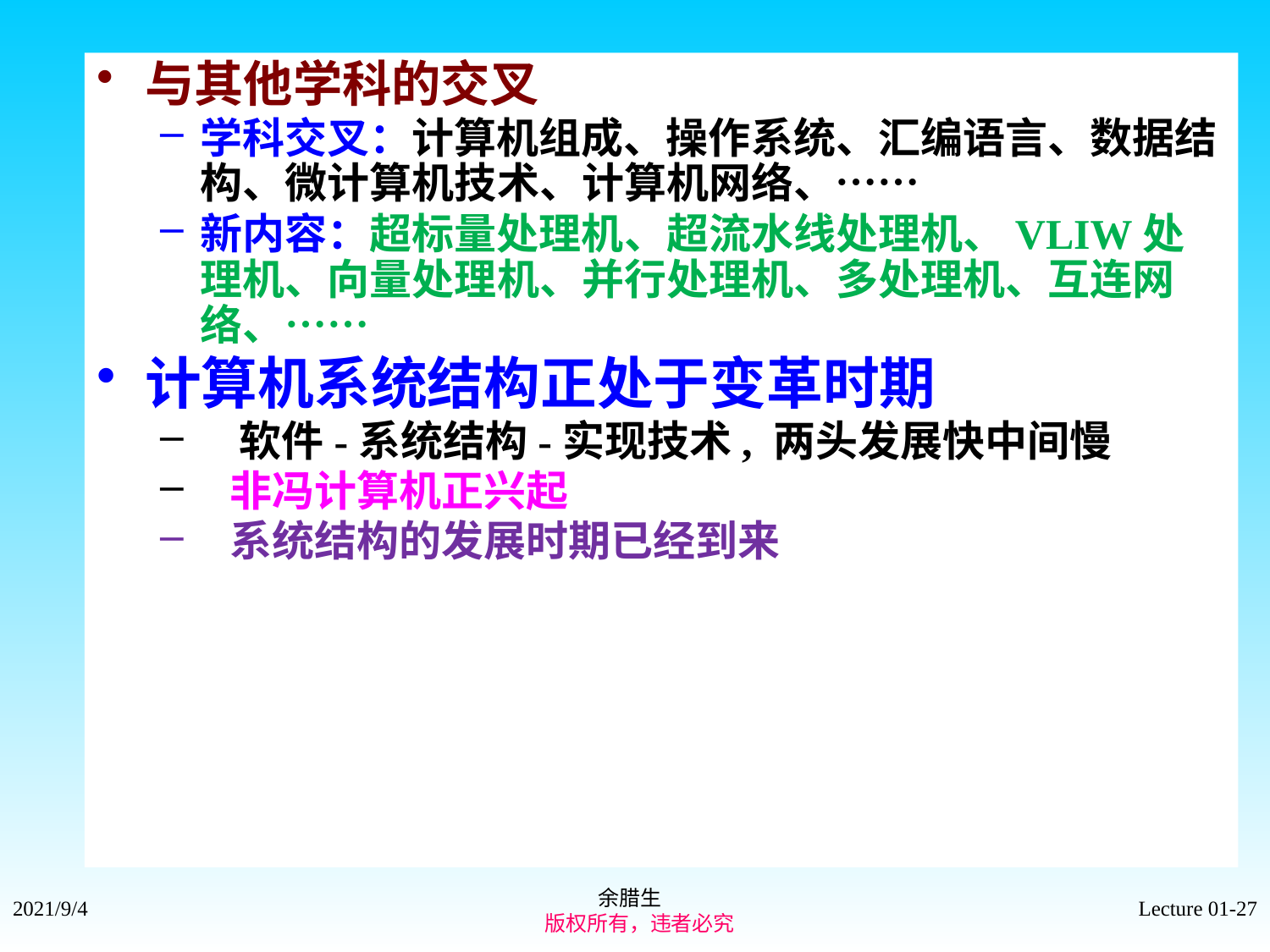

与其他学科的交叉
学科交叉：计算机组成、操作系统、汇编语言、数据结构、微计算机技术、计算机网络、……
新内容：超标量处理机、超流水线处理机、VLIW处理机、向量处理机、并行处理机、多处理机、互连网络、……
计算机系统结构正处于变革时期
   软件-系统结构-实现技术, 两头发展快中间慢
  非冯计算机正兴起
  系统结构的发展时期已经到来
余腊生
 版权所有，违者必究
2021/9/4
Lecture 01-27